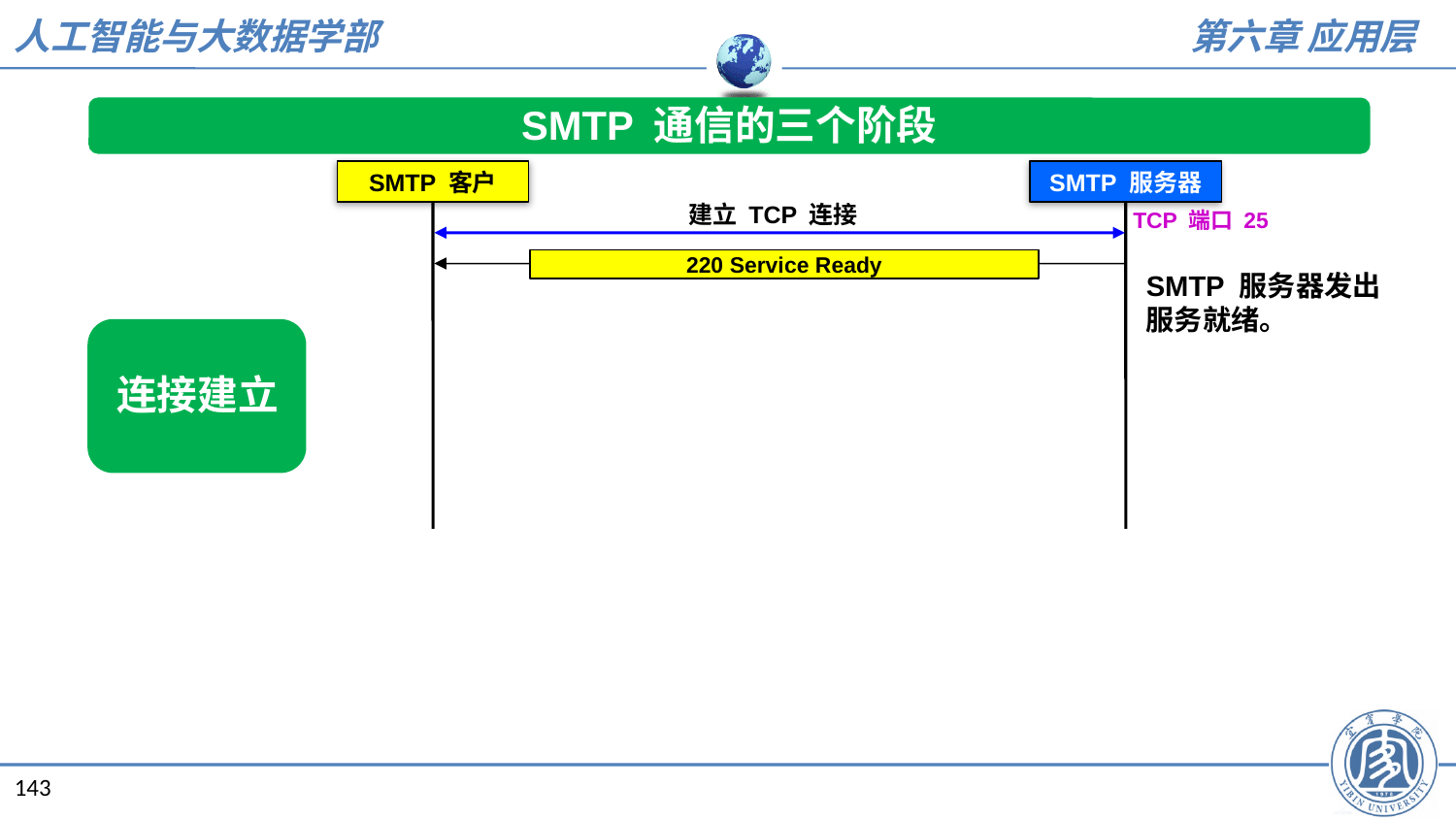

SMTP 通信的三个阶段

SMTP 客户
SMTP 服务器
建立 TCP 连接

TCP 端口 25
220 Service Ready

SMTP 服务器发出服务就绪。

连接建立
143